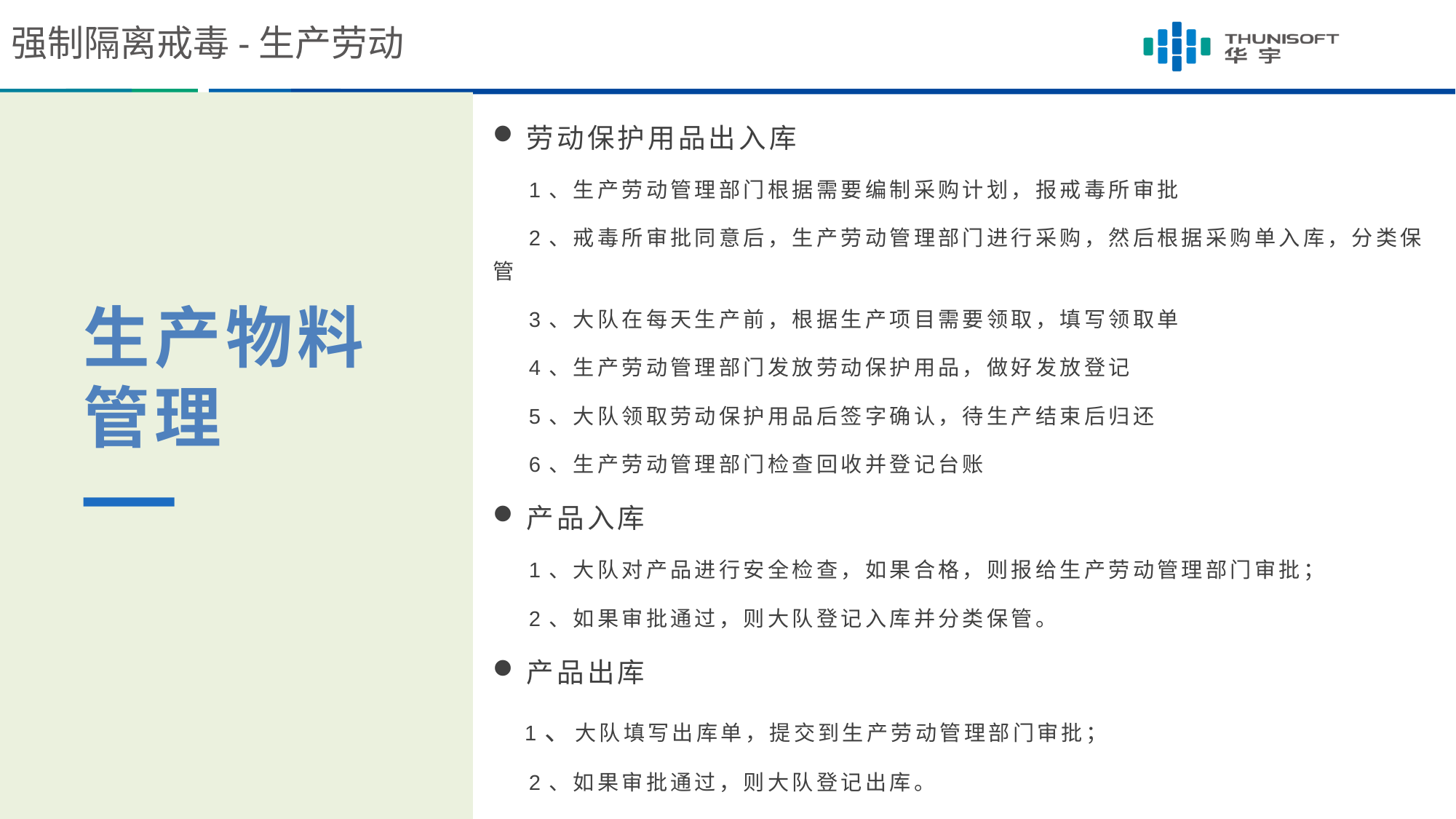

强制隔离戒毒-生产劳动

劳动保护用品出入库
    1、生产劳动管理部门根据需要编制采购计划，报戒毒所审批
    2、戒毒所审批同意后，生产劳动管理部门进行采购，然后根据采购单入库，分类保管
    3、大队在每天生产前，根据生产项目需要领取，填写领取单
    4、生产劳动管理部门发放劳动保护用品，做好发放登记
    5、大队领取劳动保护用品后签字确认，待生产结束后归还
    6、生产劳动管理部门检查回收并登记台账
产品入库
    1、大队对产品进行安全检查，如果合格，则报给生产劳动管理部门审批；
    2、如果审批通过，则大队登记入库并分类保管。
产品出库
   1、大队填写出库单，提交到生产劳动管理部门审批；
    2、如果审批通过，则大队登记出库。
生产物料管理

99